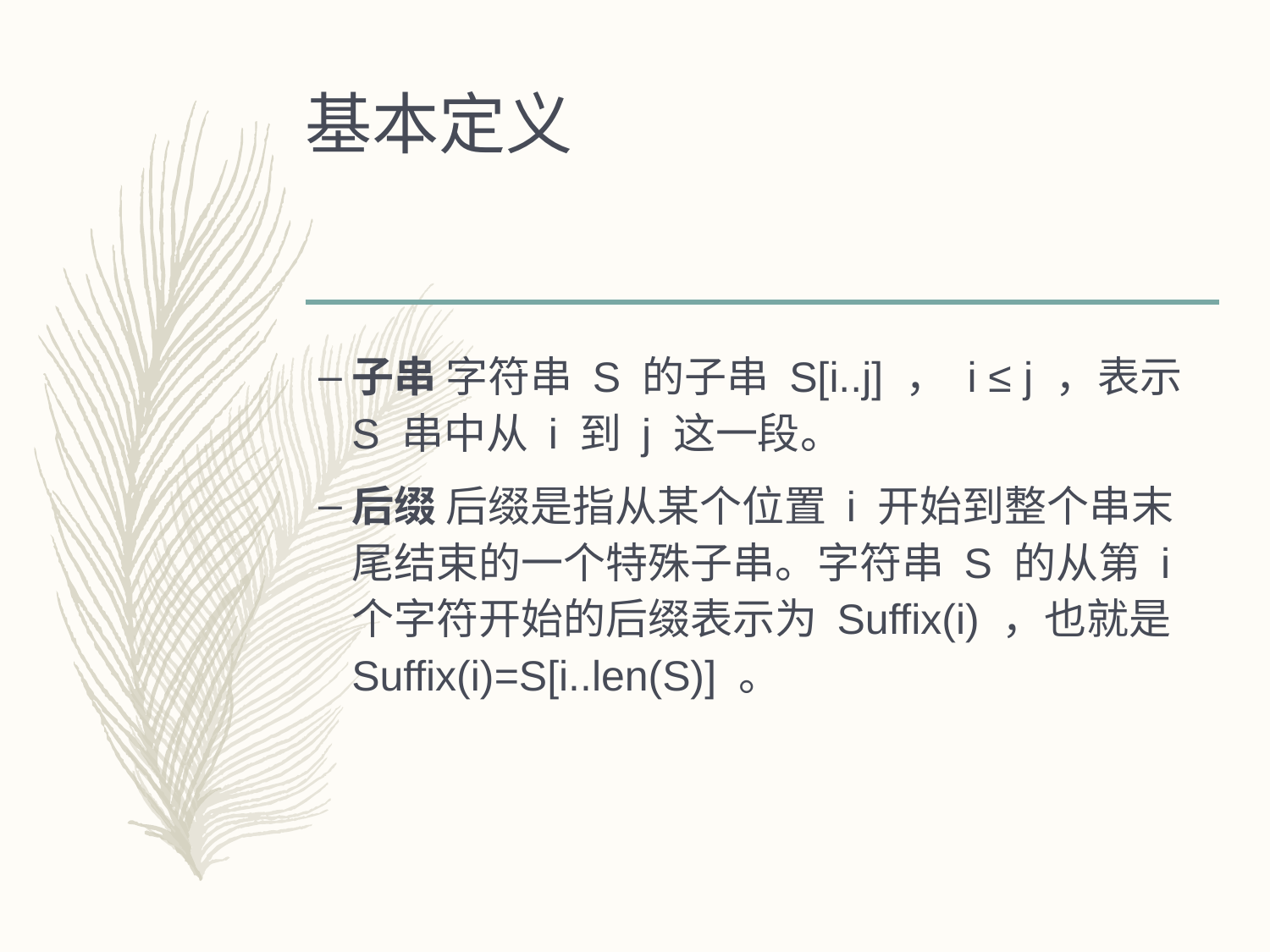

# 基本定义
子串 字符串 S 的子串 S[i..j] ， i ≤ j ，表示 S 串中从 i 到 j 这一段。
后缀 后缀是指从某个位置 i 开始到整个串末尾结束的一个特殊子串。字符串 S 的从第 i 个字符开始的后缀表示为 Suffix(i) ，也就是Suffix(i)=S[i..len(S)] 。